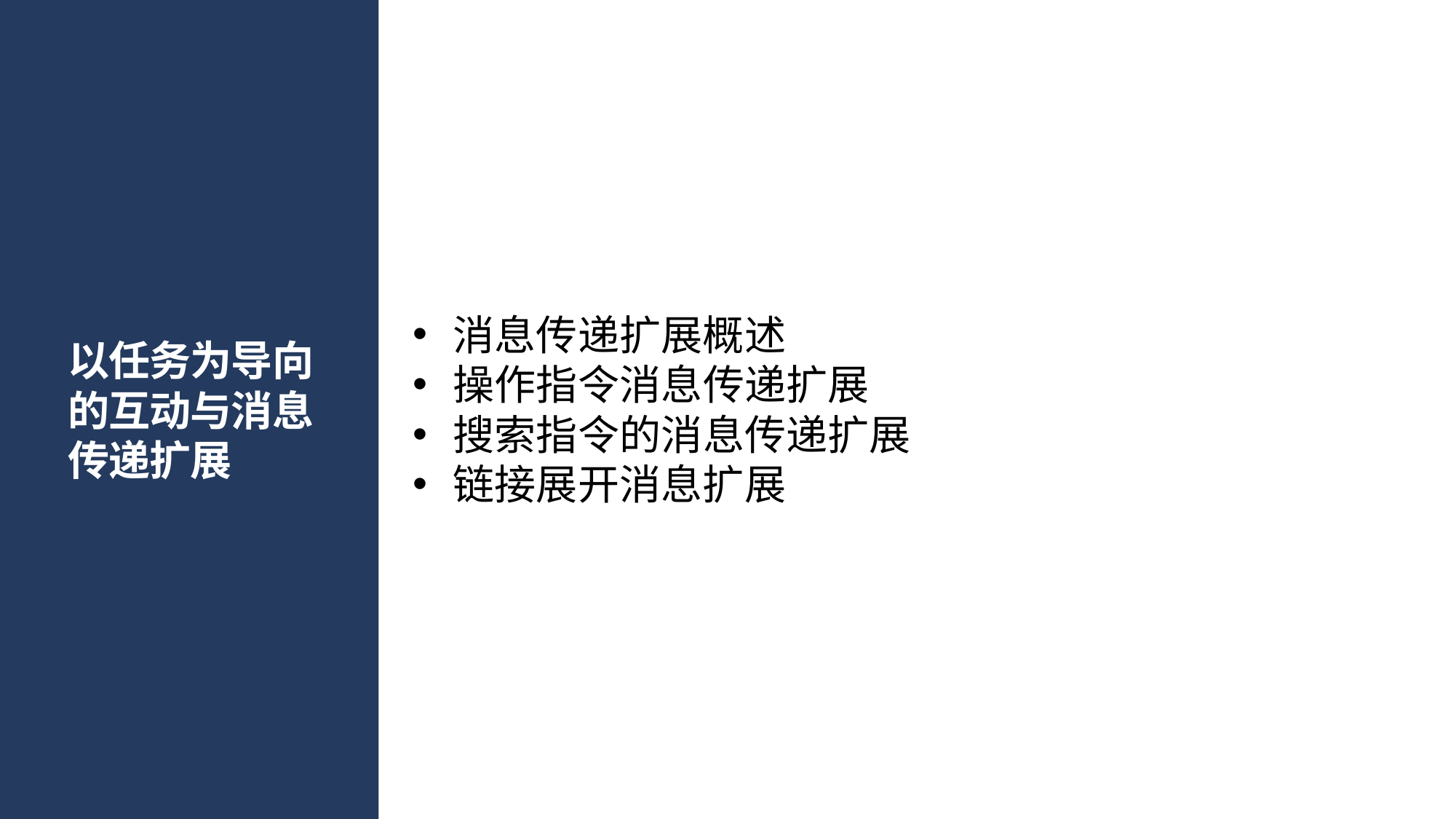

消息传递扩展概述
操作指令消息传递扩展
搜索指令的消息传递扩展
链接展开消息扩展
# 以任务为导向的互动与消息传递扩展